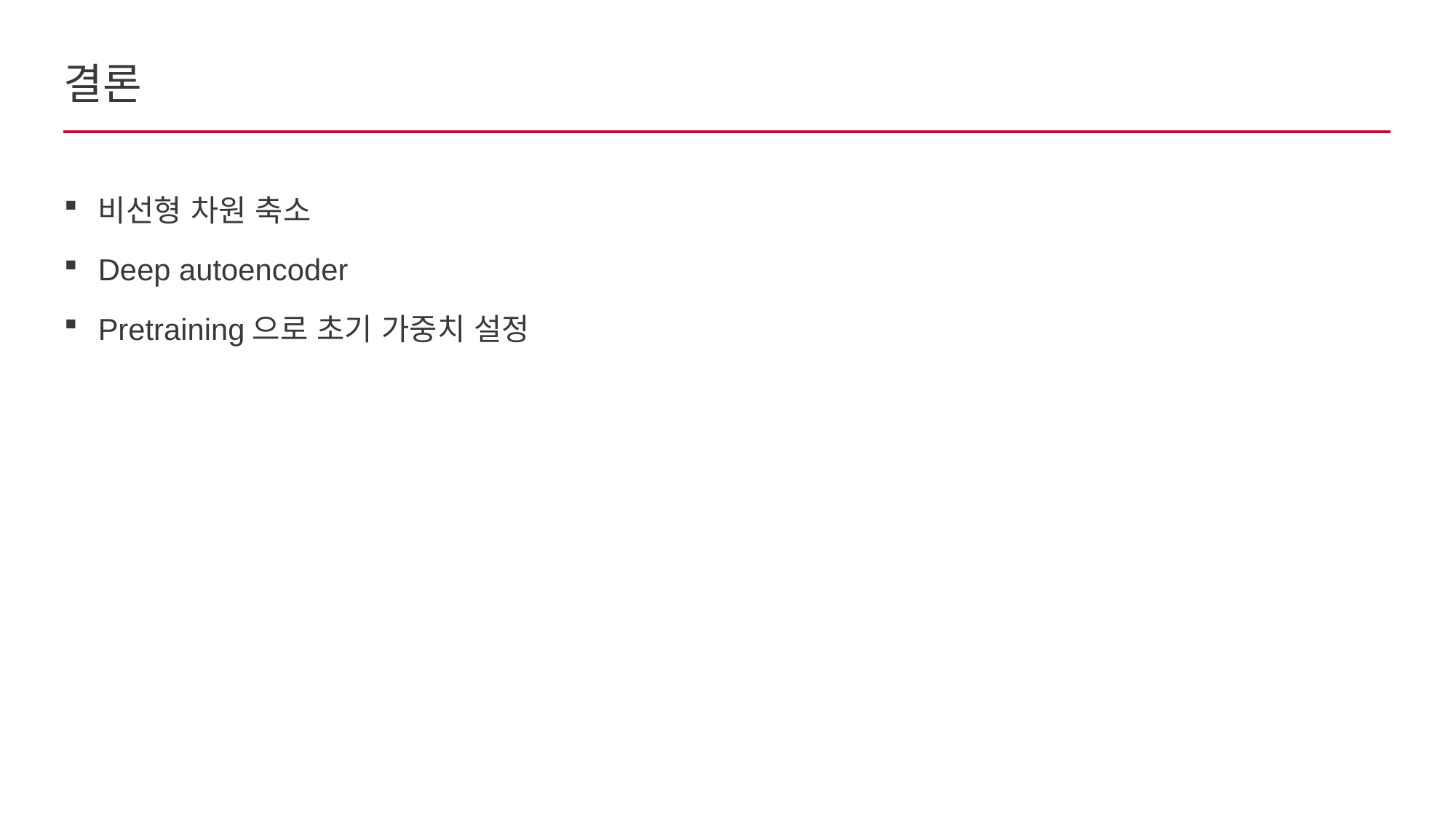

# 결론
비선형 차원 축소
Deep autoencoder
Pretraining으로 초기 가중치 설정